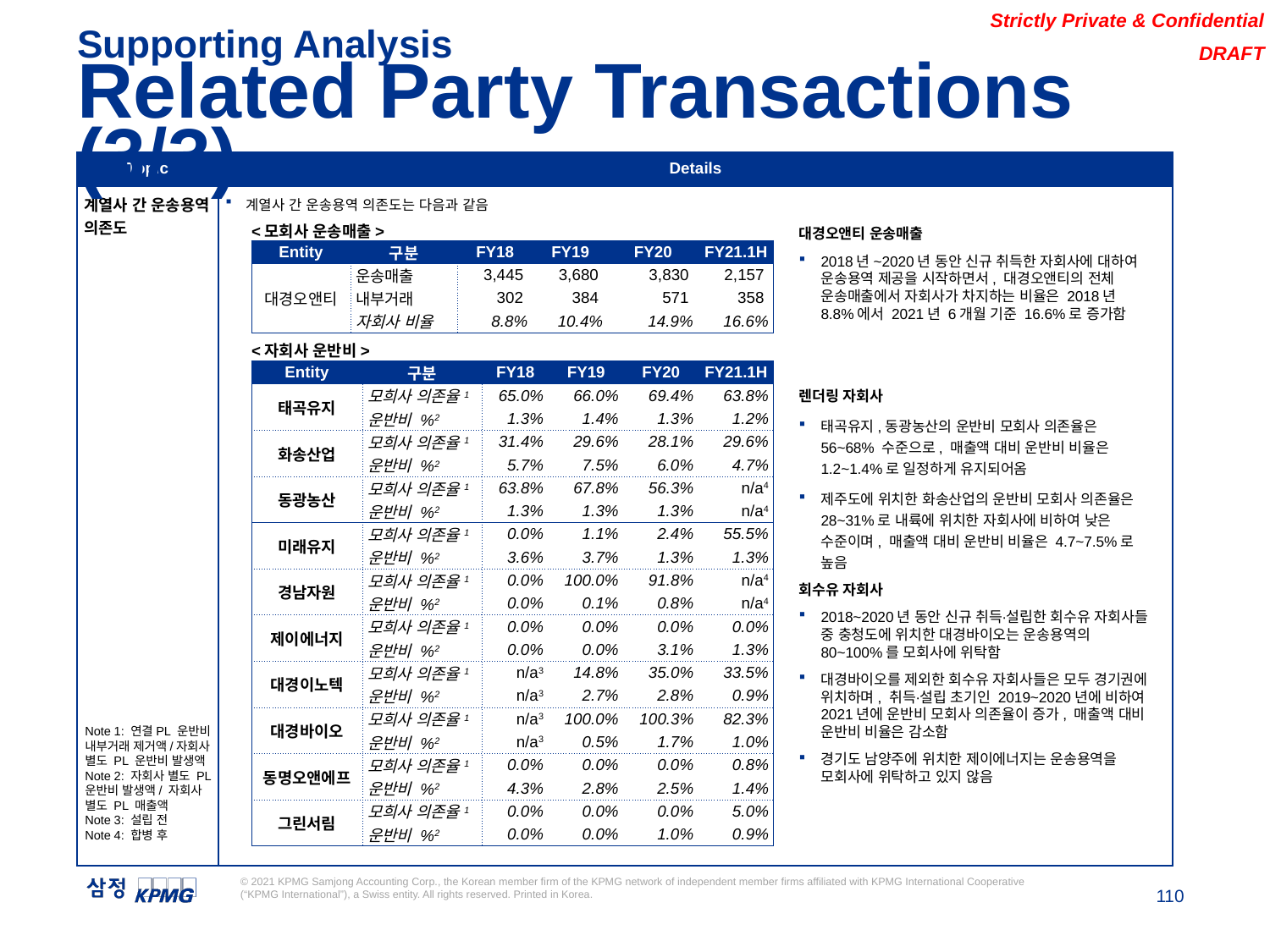

Supporting Analysis
Related Party Transactions (3/3)
| Topic | Details |
| --- | --- |
| 계열사 간 운송용역 의존도 | 계열사 간 운송용역 의존도는 다음과 같음 |
대경오앤티 운송매출
2018년~2020년 동안 신규 취득한 자회사에 대하여 운송용역 제공을 시작하면서, 대경오앤티의 전체 운송매출에서 자회사가 차지하는 비율은 2018년 8.8%에서 2021년 6개월 기준 16.6%로 증가함

렌더링 자회사
태곡유지,동광농산의 운반비 모회사 의존율은  56~68% 수준으로, 매출액 대비 운반비 비율은 1.2~1.4%로 일정하게 유지되어옴
제주도에 위치한 화송산업의 운반비 모회사 의존율은 28~31%로 내륙에 위치한 자회사에 비하여 낮은 수준이며, 매출액 대비 운반비 비율은 4.7~7.5%로 높음
회수유 자회사
2018~2020년 동안 신규 취득∙설립한 회수유 자회사들 중 충청도에 위치한 대경바이오는 운송용역의 80~100%를 모회사에 위탁함
대경바이오를 제외한 회수유 자회사들은 모두 경기권에 위치하며, 취득∙설립 초기인 2019~2020년에 비하여 2021년에 운반비 모회사 의존율이 증가, 매출액 대비 운반비 비율은 감소함
경기도 남양주에 위치한 제이에너지는 운송용역을 모회사에 위탁하고 있지 않음

<모회사 운송매출>
| Entity | 구분 | FY18 | FY19 | FY20 | FY21.1H |
| --- | --- | --- | --- | --- | --- |
| 대경오앤티 | 운송매출 | 3,445 | 3,680 | 3,830 | 2,157 |
|  | 내부거래 | 302 | 384 | 571 | 358 |
|  | 자회사 비율 | 8.8% | 10.4% | 14.9% | 16.6% |
<자회사 운반비>
| Entity | 구분 | FY18 | FY19 | FY20 | FY21.1H |
| --- | --- | --- | --- | --- | --- |
| 태곡유지 | 모희사 의존율1 | 65.0% | 66.0% | 69.4% | 63.8% |
|  | 운반비 %2 | 1.3% | 1.4% | 1.3% | 1.2% |
| 화송산업 | 모희사 의존율1 | 31.4% | 29.6% | 28.1% | 29.6% |
|  | 운반비 %2 | 5.7% | 7.5% | 6.0% | 4.7% |
| 동광농산 | 모희사 의존율1 | 63.8% | 67.8% | 56.3% | n/a4 |
|  | 운반비 %2 | 1.3% | 1.3% | 1.3% | n/a4 |
| 미래유지 | 모희사 의존율1 | 0.0% | 1.1% | 2.4% | 55.5% |
|  | 운반비 %2 | 3.6% | 3.7% | 1.3% | 1.3% |
| 경남자원 | 모희사 의존율1 | 0.0% | 100.0% | 91.8% | n/a4 |
|  | 운반비 %2 | 0.0% | 0.1% | 0.8% | n/a4 |
| 제이에너지 | 모희사 의존율1 | 0.0% | 0.0% | 0.0% | 0.0% |
|  | 운반비 %2 | 0.0% | 0.0% | 3.1% | 1.3% |
| 대경이노텍 | 모희사 의존율1 | n/a3 | 14.8% | 35.0% | 33.5% |
|  | 운반비 %2 | n/a3 | 2.7% | 2.8% | 0.9% |
| 대경바이오 | 모희사 의존율1 | n/a3 | 100.0% | 100.3% | 82.3% |
|  | 운반비 %2 | n/a3 | 0.5% | 1.7% | 1.0% |
| 동명오앤에프 | 모희사 의존율1 | 0.0% | 0.0% | 0.0% | 0.8% |
|  | 운반비 %2 | 4.3% | 2.8% | 2.5% | 1.4% |
| 그린서림 | 모희사 의존율1 | 0.0% | 0.0% | 0.0% | 5.0% |
|  | 운반비 %2 | 0.0% | 0.0% | 1.0% | 0.9% |
Note 1: 연결PL 운반비 내부거래 제거액/자회사 별도 PL 운반비 발생액
Note 2: 자회사 별도 PL 운반비 발생액/ 자회사 별도 PL 매출액
Note 3: 설립 전
Note 4: 합병 후